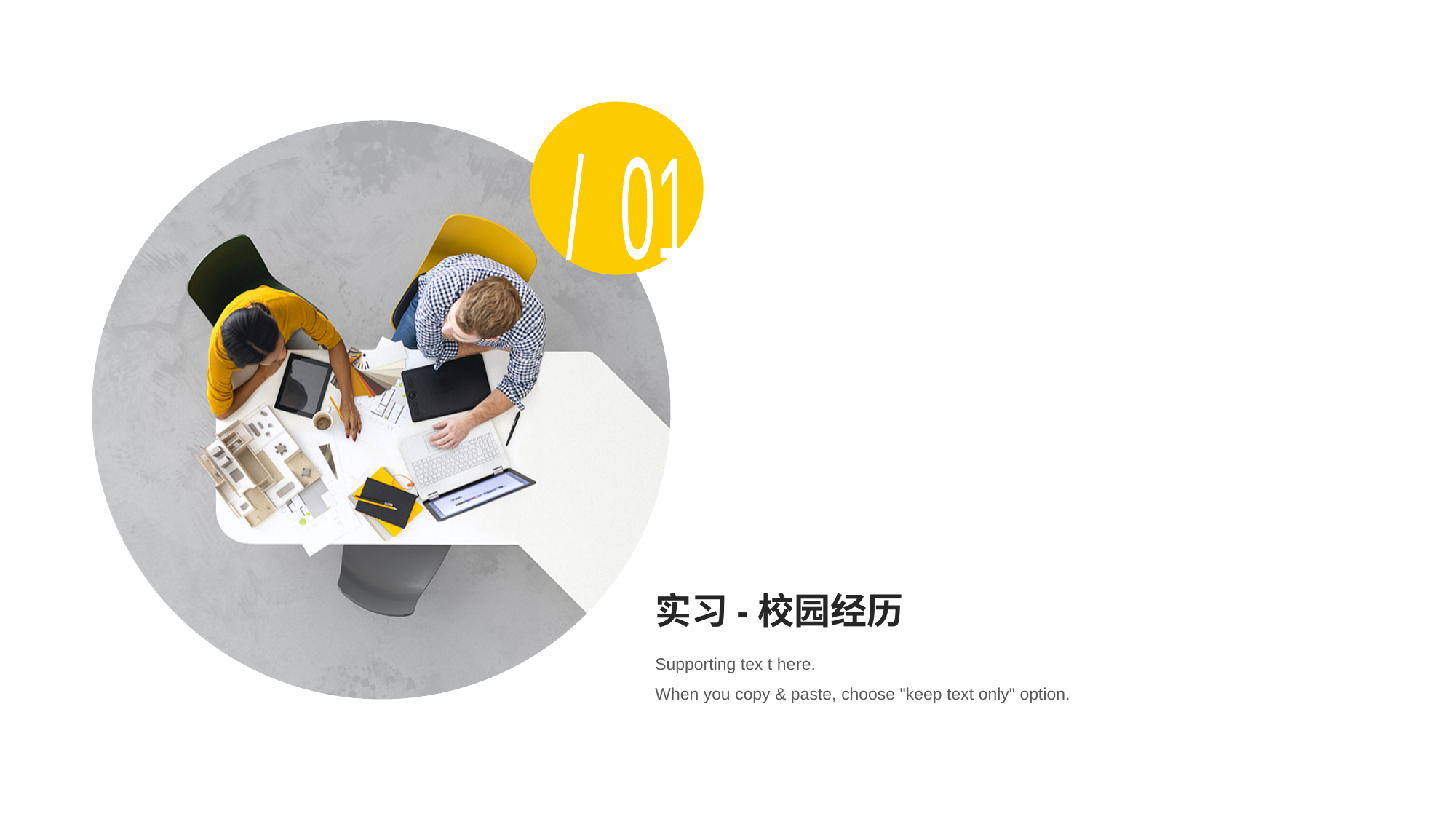

/  01
# 实习-校园经历
Supporting tex t he re.
When you copy & paste, choose "keep text only" option.